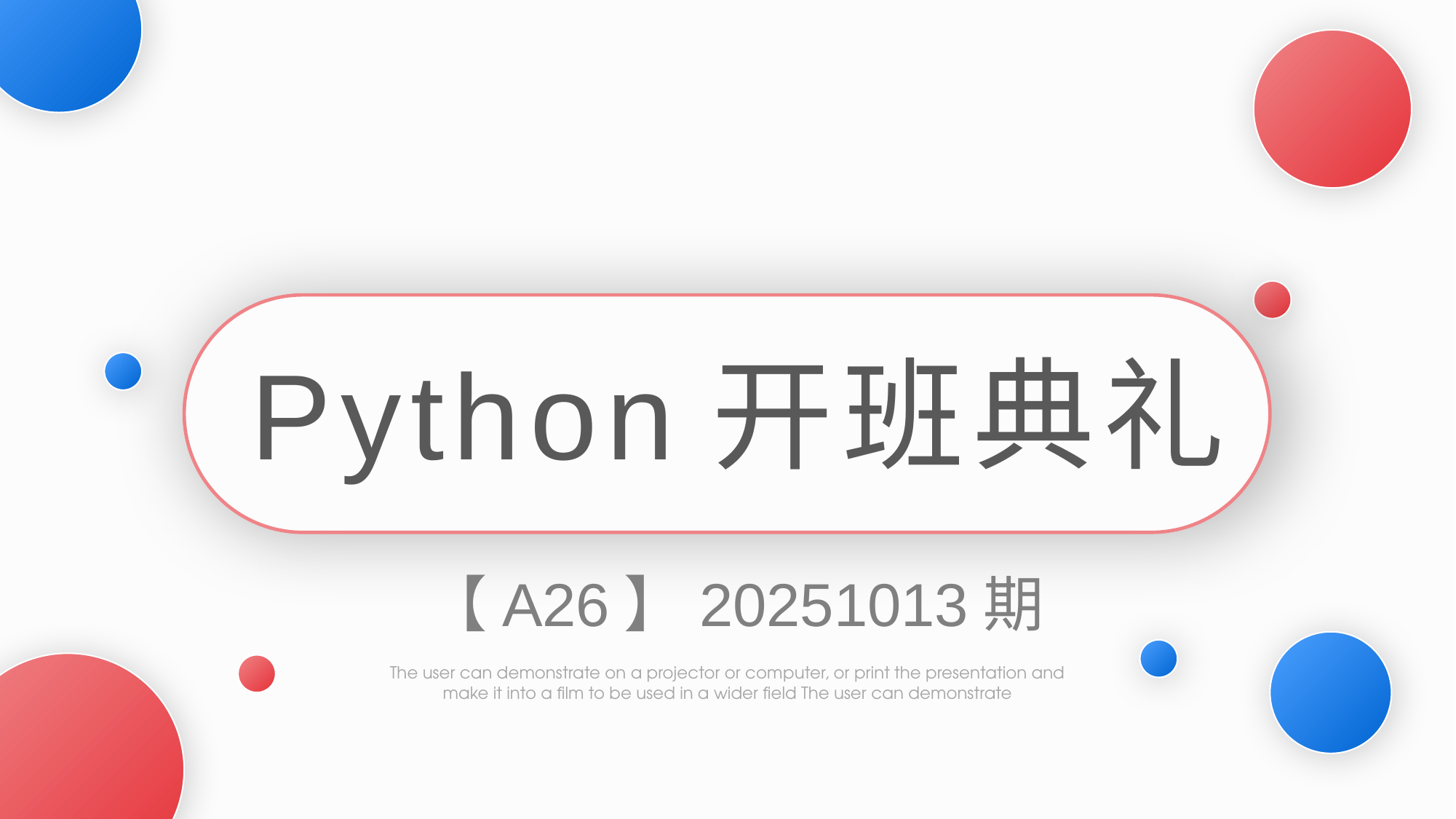

Python开班典礼

【A26】20251013期

The user can demonstrate on a projector or computer, or print the presentation and make it into a film to be used in a wider field The user can demonstrate